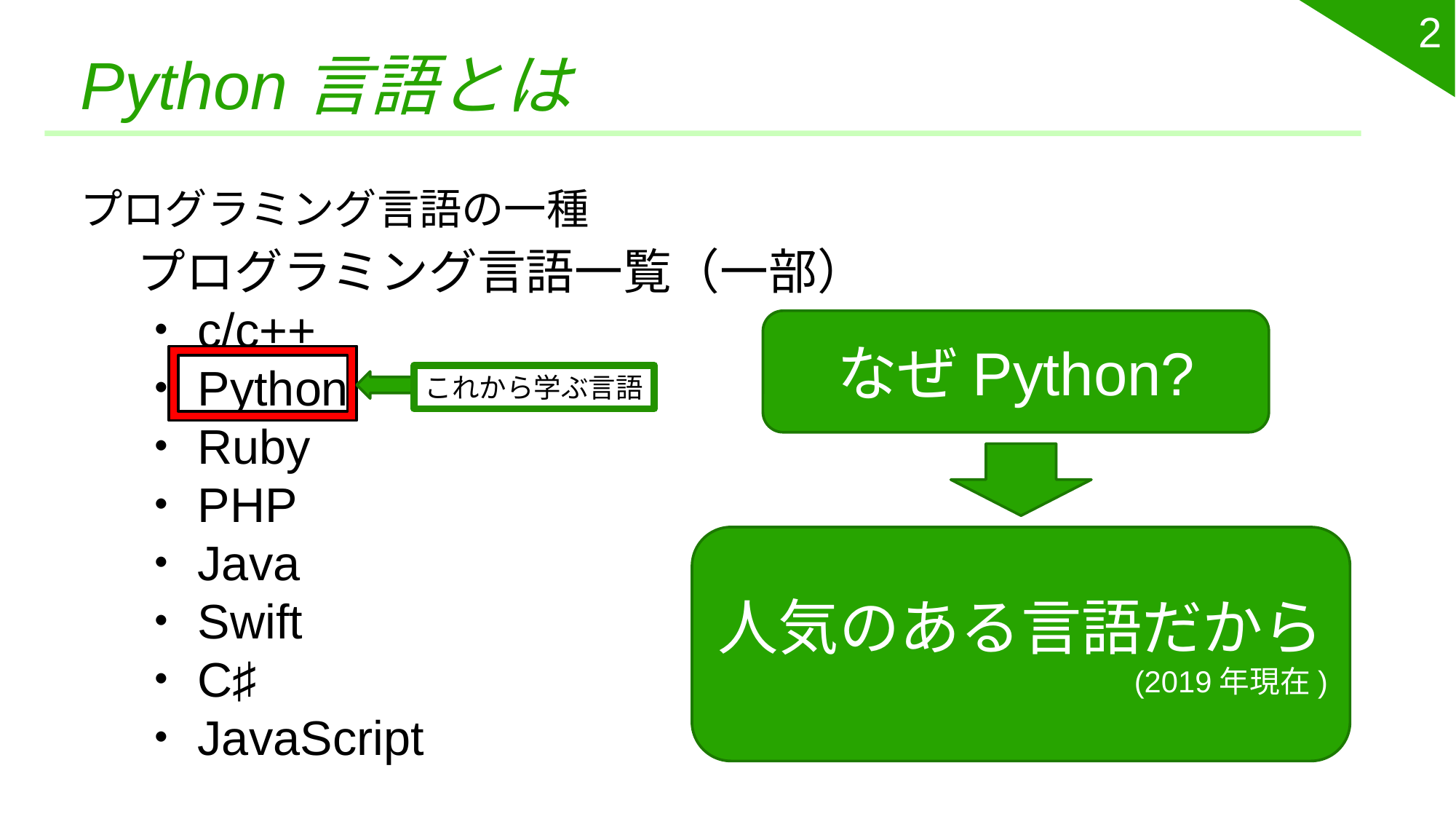

2
# Python言語とは

プログラミング言語の一種

プログラミング言語一覧（一部）
・c/c++
・Python
・Ruby
・PHP
・Java
・Swift
・C♯
・JavaScript
なぜPython?

これから学ぶ言語

人気のある言語だから
(2019年現在)